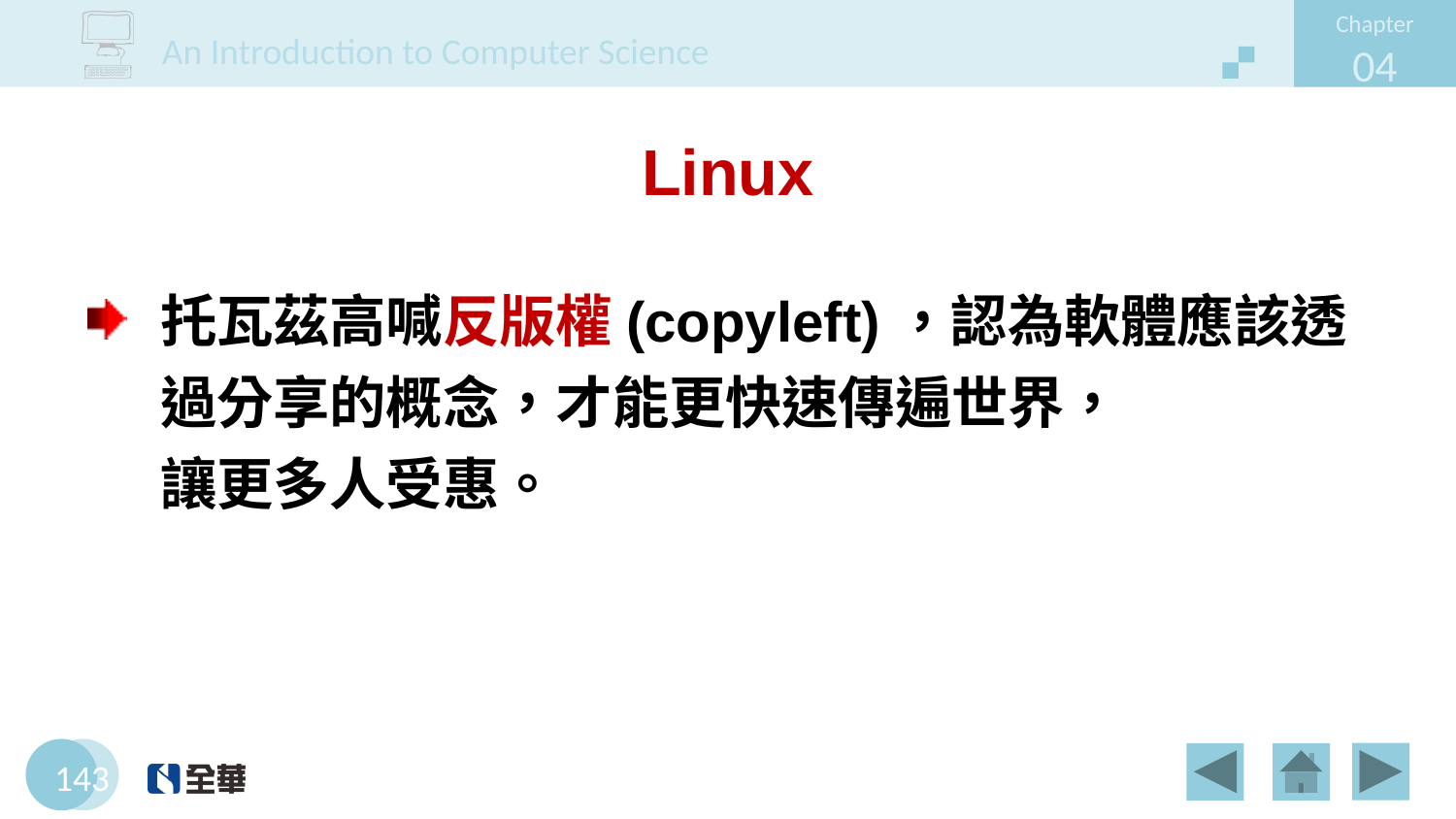

# Linux
托瓦茲高喊反版權(copyleft)，認為軟體應該透過分享的概念，才能更快速傳遍世界，
讓更多人受惠。